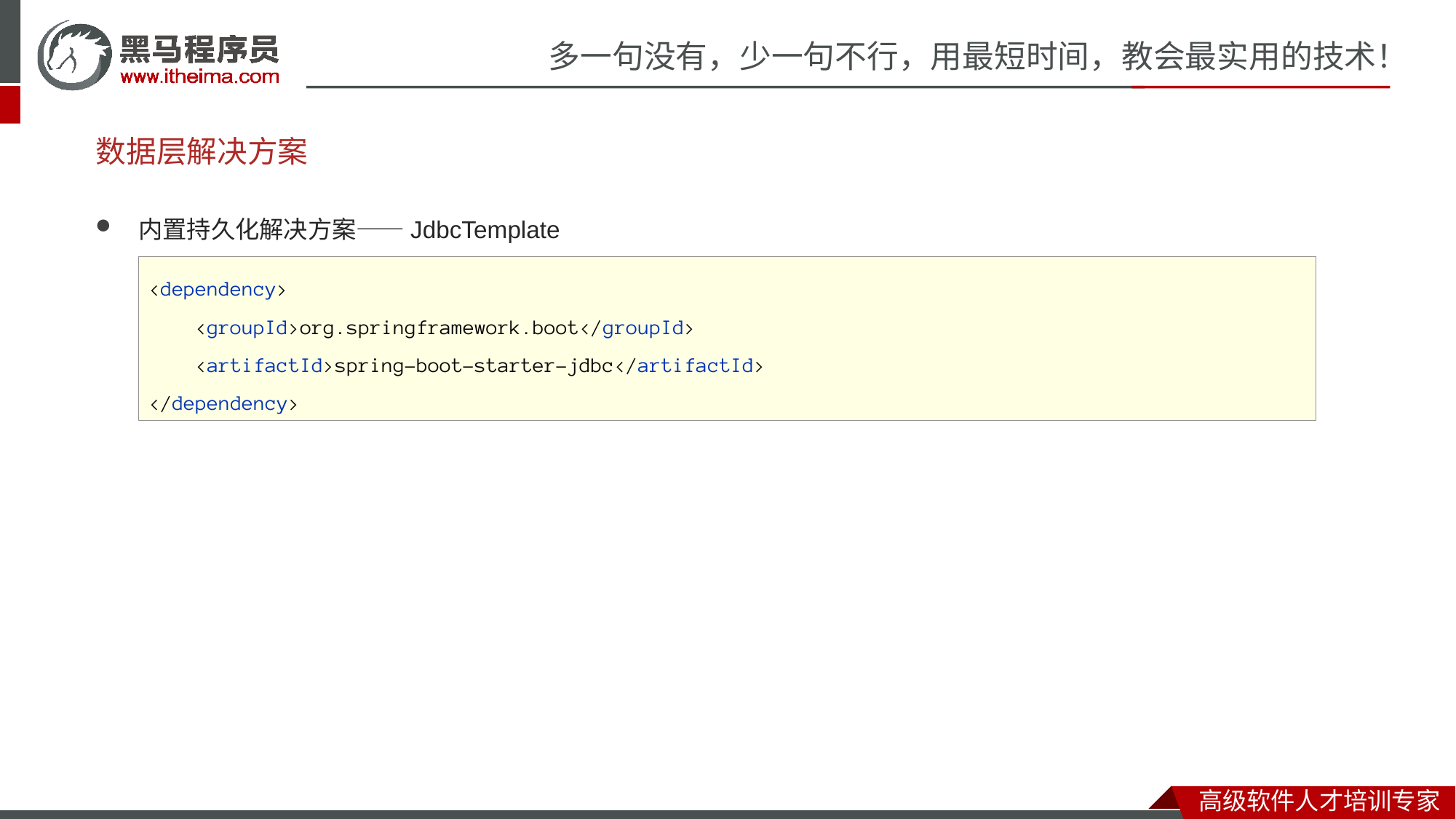

# 数据层解决方案
内置持久化解决方案——JdbcTemplate

<dependency>
    <groupId>org.springframework.boot</groupId>
    <artifactId>spring-boot-starter-jdbc</artifactId>
</dependency>